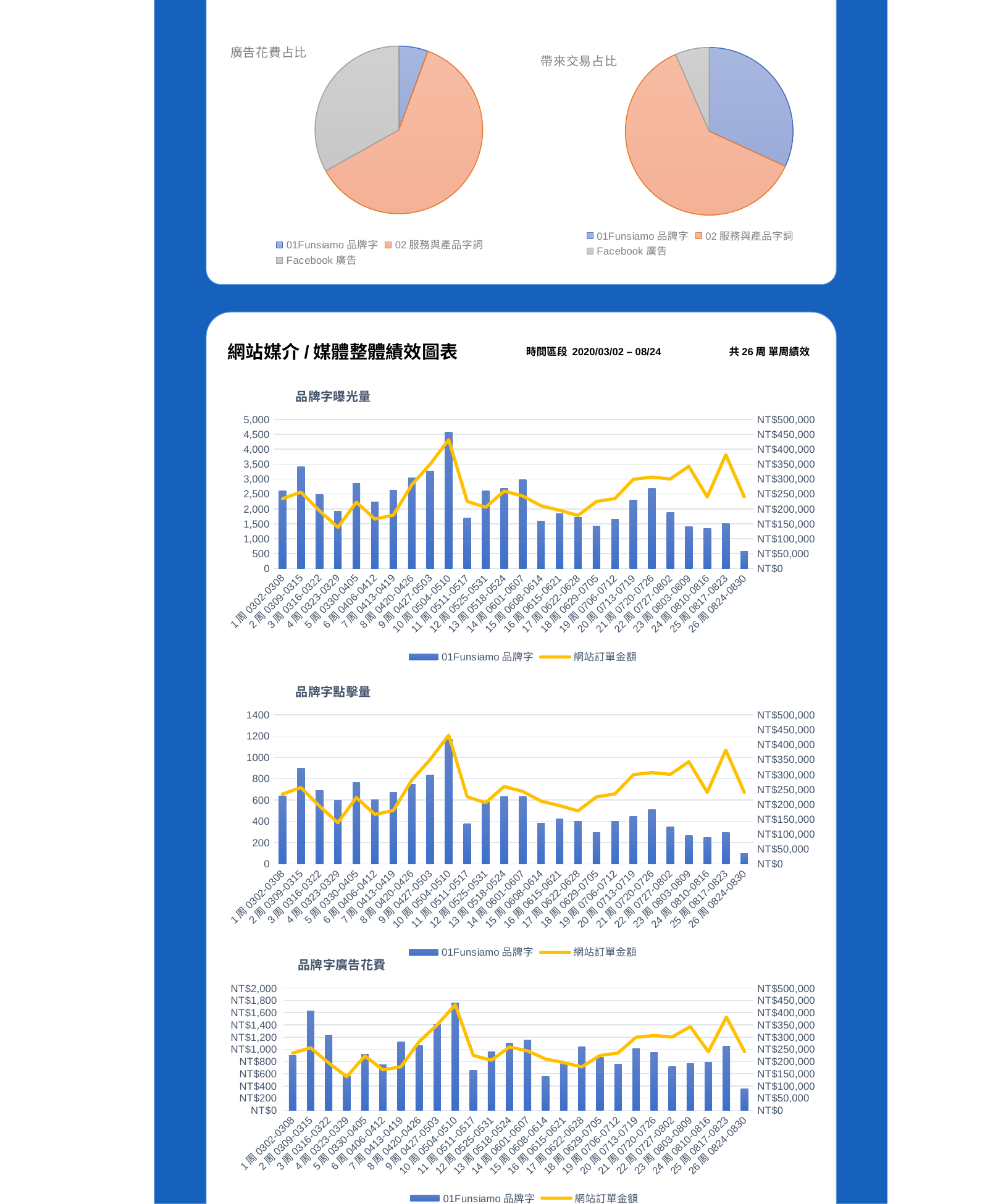

### Chart: 廣告花費占比

| Category |  |
|---|---|
| 01Funsiamo品牌字 | 24851.0 |
| 02服務與產品字詞 | 269429.0 |
| Facebook廣告 | 145915.0 |

### Chart: 帶來交易占比

| Category |  |
|---|---|
| 01Funsiamo品牌字 | 633272.0 |
| 02服務與產品字詞 | 1223466.0 |
| Facebook廣告 | 130402.0 |
網站媒介/媒體整體績效圖表
時間區段 2020/03/02 – 08/24
共26周 單周績效

### Chart: 品牌字曝光量

| Category | 01Funsiamo品牌字 | 網站訂單金額 |
|---|---|---|
| 1周0302-0308 | 2616.0 | 234218.0 |
| 2周0309-0315 | 3424.0 | 256022.0 |
| 3周0316-0322 | 2487.0 | 193954.0 |
| 4周0323-0329 | 1913.0 | 137938.0 |
| 5周0330-0405 | 2858.0 | 222648.0 |
| 6周0406-0412 | 2229.0 | 165808.0 |
| 7周0413-0419 | 2628.0 | 178944.0 |
| 8周0420-0426 | 3034.0 | 281026.0 |
| 9周0427-0503 | 3268.0 | 350420.0 |
| 10周0504-0510 | 4569.0 | 431942.0 |
| 11周0511-0517 | 1695.0 | 224902.0 |
| 12周0525-0531 | 2604.0 | 205244.0 |
| 13周0518-0524 | 2692.0 | 259550.0 |
| 14周0601-0607 | 2974.0 | 243306.0 |
| 15周0608-0614 | 1594.0 | 210372.0 |
| 16周0615-0621 | 1834.0 | 195496.0 |
| 17周0622-0628 | 1709.0 | 177918.0 |
| 18周0629-0705 | 1427.0 | 224770.0 |
| 19周0706-0712 | 1661.0 | 234812.0 |
| 20周0713-0719 | 2286.0 | 299400.0 |
| 21周0720-0726 | 2699.0 | 306392.0 |
| 22周0727-0802 | 1880.0 | 300408.0 |
| 23周0803-0809 | 1411.0 | 342854.0 |
| 24周0810-0816 | 1335.0 | 239998.0 |
| 25周0817-0823 | 1515.0 | 381754.0 |
| 26周0824-0830 | 578.0 | 240478.0 |

### Chart: 品牌字點擊量

| Category | 01Funsiamo品牌字 | 網站訂單金額 |
|---|---|---|
| 1周0302-0308 | 637.0 | 234218.0 |
| 2周0309-0315 | 901.0 | 256022.0 |
| 3周0316-0322 | 690.0 | 193954.0 |
| 4周0323-0329 | 597.0 | 137938.0 |
| 5周0330-0405 | 766.0 | 222648.0 |
| 6周0406-0412 | 602.0 | 165808.0 |
| 7周0413-0419 | 671.0 | 178944.0 |
| 8周0420-0426 | 750.0 | 281026.0 |
| 9周0427-0503 | 837.0 | 350420.0 |
| 10周0504-0510 | 1171.0 | 431942.0 |
| 11周0511-0517 | 377.0 | 224902.0 |
| 12周0525-0531 | 581.0 | 205244.0 |
| 13周0518-0524 | 631.0 | 259550.0 |
| 14周0601-0607 | 633.0 | 243306.0 |
| 15周0608-0614 | 381.0 | 210372.0 |
| 16周0615-0621 | 423.0 | 195496.0 |
| 17周0622-0628 | 398.0 | 177918.0 |
| 18周0629-0705 | 298.0 | 224770.0 |
| 19周0706-0712 | 397.0 | 234812.0 |
| 20周0713-0719 | 444.0 | 299400.0 |
| 21周0720-0726 | 511.0 | 306392.0 |
| 22周0727-0802 | 350.0 | 300408.0 |
| 23周0803-0809 | 267.0 | 342854.0 |
| 24周0810-0816 | 247.0 | 239998.0 |
| 25周0817-0823 | 298.0 | 381754.0 |
| 26周0824-0830 | 96.0 | 240478.0 |

### Chart: 品牌字廣告花費

| Category | 01Funsiamo品牌字 | 網站訂單金額 |
|---|---|---|
| 1周0302-0308 | 902.0 | 234218.0 |
| 2周0309-0315 | 1626.0 | 256022.0 |
| 3周0316-0322 | 1237.0 | 193954.0 |
| 4周0323-0329 | 561.0 | 137938.0 |
| 5周0330-0405 | 919.0 | 222648.0 |
| 6周0406-0412 | 751.0 | 165808.0 |
| 7周0413-0419 | 1118.0 | 178944.0 |
| 8周0420-0426 | 1061.0 | 281026.0 |
| 9周0427-0503 | 1409.0 | 350420.0 |
| 10周0504-0510 | 1764.0 | 431942.0 |
| 11周0511-0517 | 662.0 | 224902.0 |
| 12周0525-0531 | 961.0 | 205244.0 |
| 13周0518-0524 | 1105.0 | 259550.0 |
| 14周0601-0607 | 1150.0 | 243306.0 |
| 15周0608-0614 | 553.0 | 210372.0 |
| 16周0615-0621 | 772.0 | 195496.0 |
| 17周0622-0628 | 1039.0 | 177918.0 |
| 18周0629-0705 | 869.0 | 224770.0 |
| 19周0706-0712 | 761.0 | 234812.0 |
| 20周0713-0719 | 1009.0 | 299400.0 |
| 21周0720-0726 | 949.0 | 306392.0 |
| 22周0727-0802 | 718.0 | 300408.0 |
| 23周0803-0809 | 763.0 | 342854.0 |
| 24周0810-0816 | 792.0 | 239998.0 |
| 25周0817-0823 | 1048.0 | 381754.0 |
| 26周0824-0830 | 352.0 | 240478.0 |